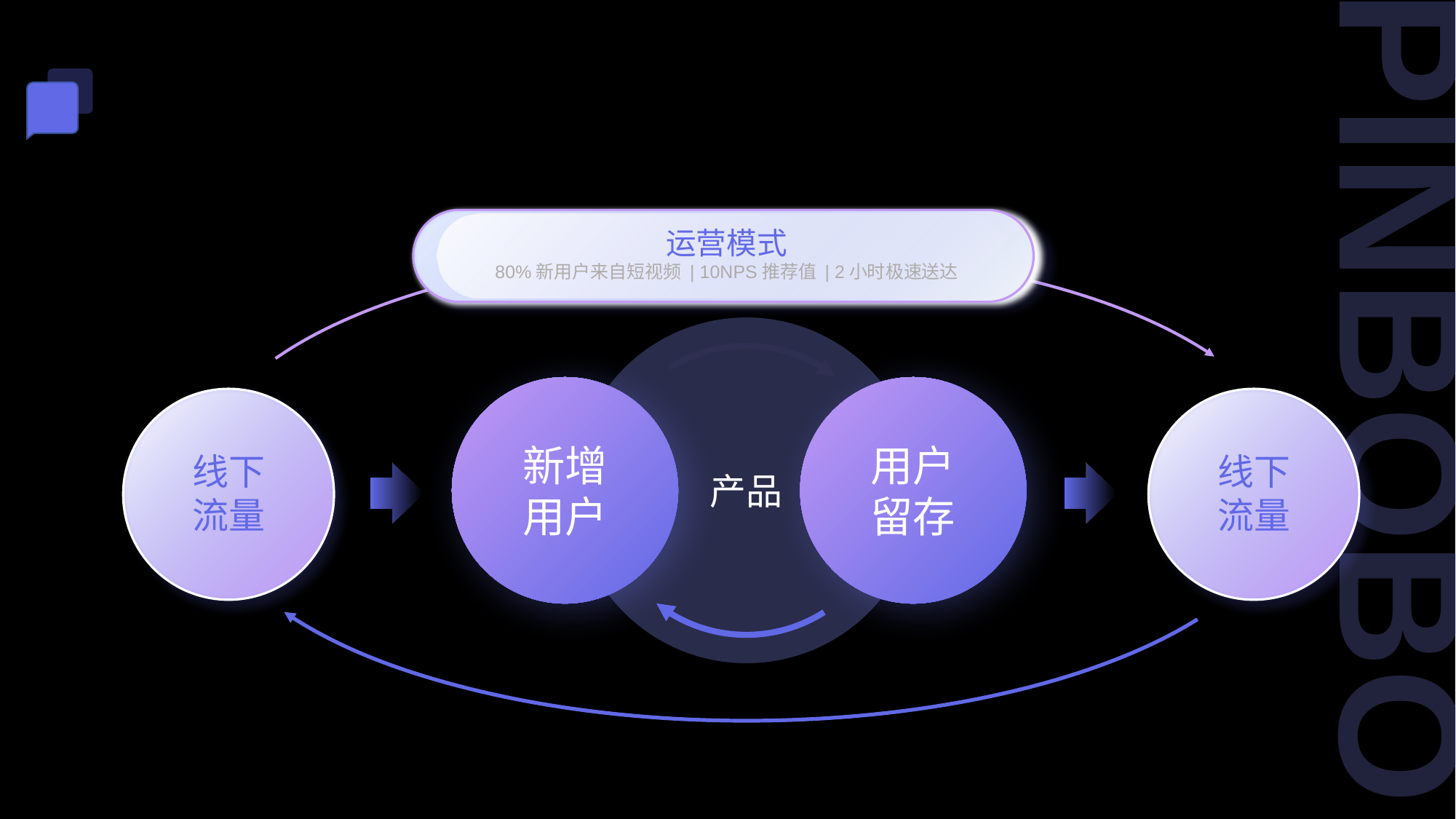

#

运营模式
80%新用户来自短视频 | 10NPS推荐值 | 2小时极速送达

产品

新增
用户
用户
留存

线下
流量
线下
流量